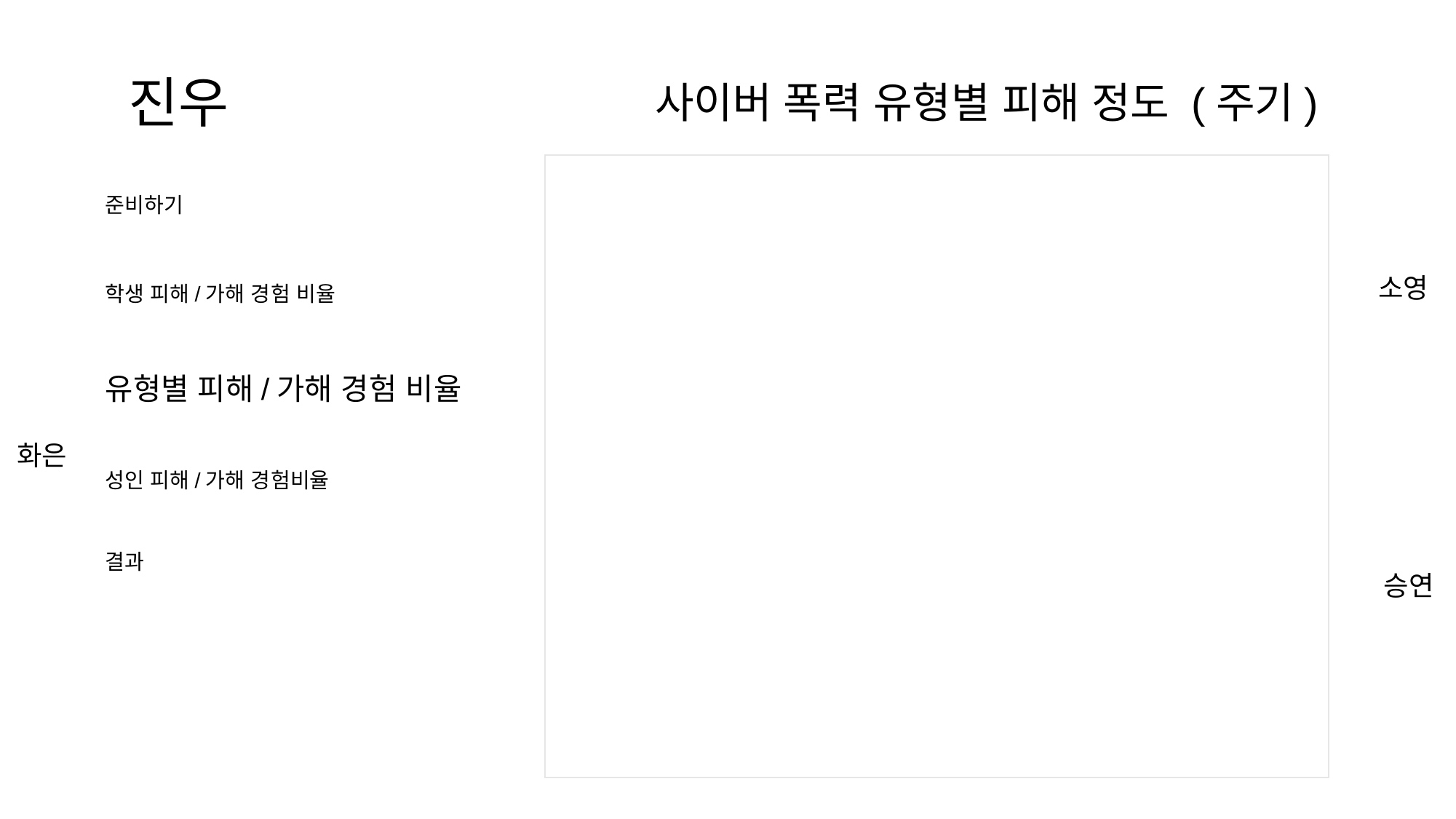

진우
사이버 폭력 유형별 피해 정도 (주기)

준비하기
소영
학생 피해/가해 경험 비율
유형별 피해/가해 경험 비율
화은
성인 피해/가해 경험비율
결과
승연